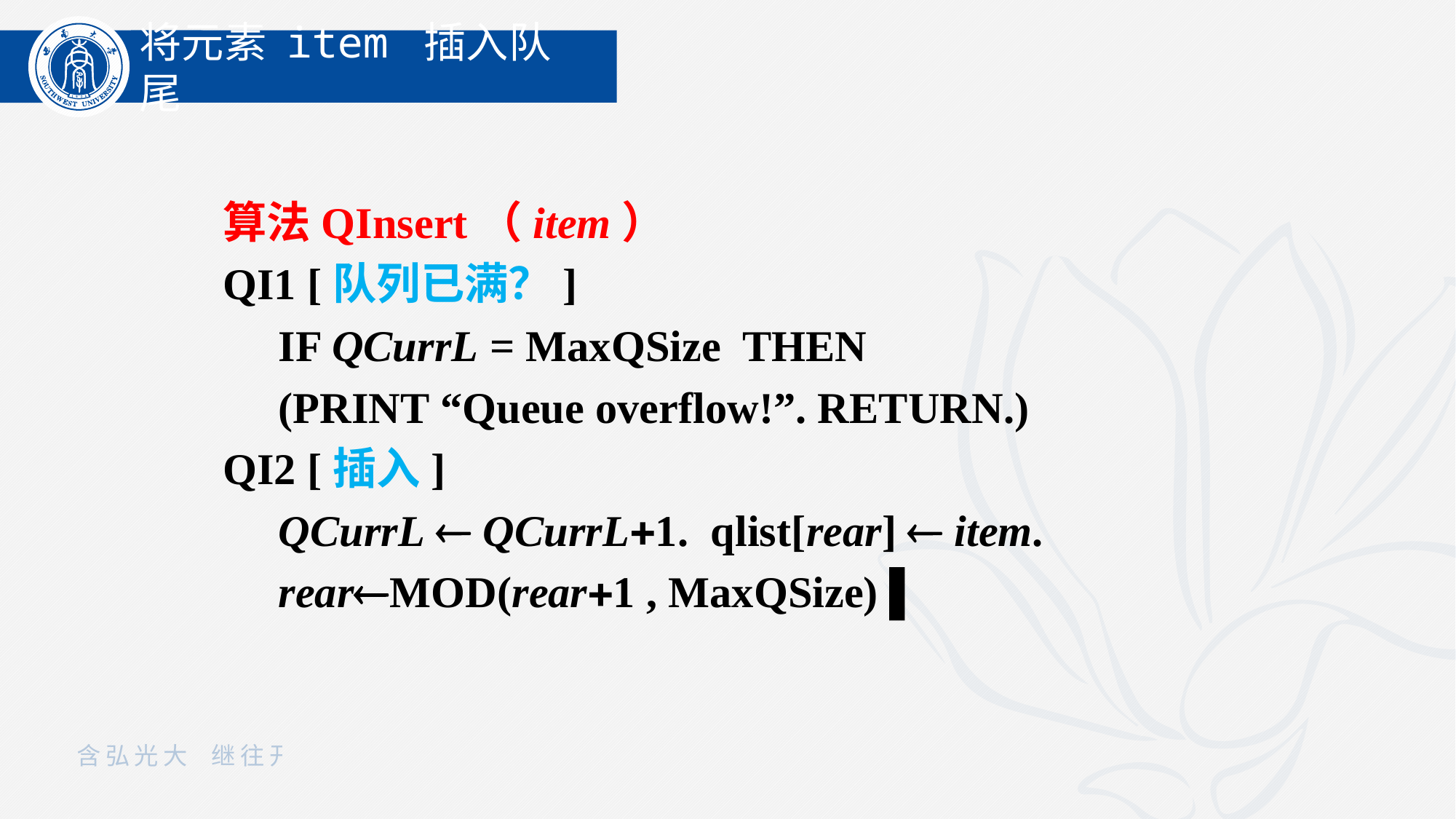

将元素 item 插入队尾
算法QInsert（item）
QI1 [队列已满？]
     IF QCurrL = MaxQSize  THEN
     (PRINT “Queue overflow!”. RETURN.)
QI2 [插入]
     QCurrL ← QCurrL+1.  qlist[rear] ← item.
     rear←MOD(rear+1 , MaxQSize) ▌